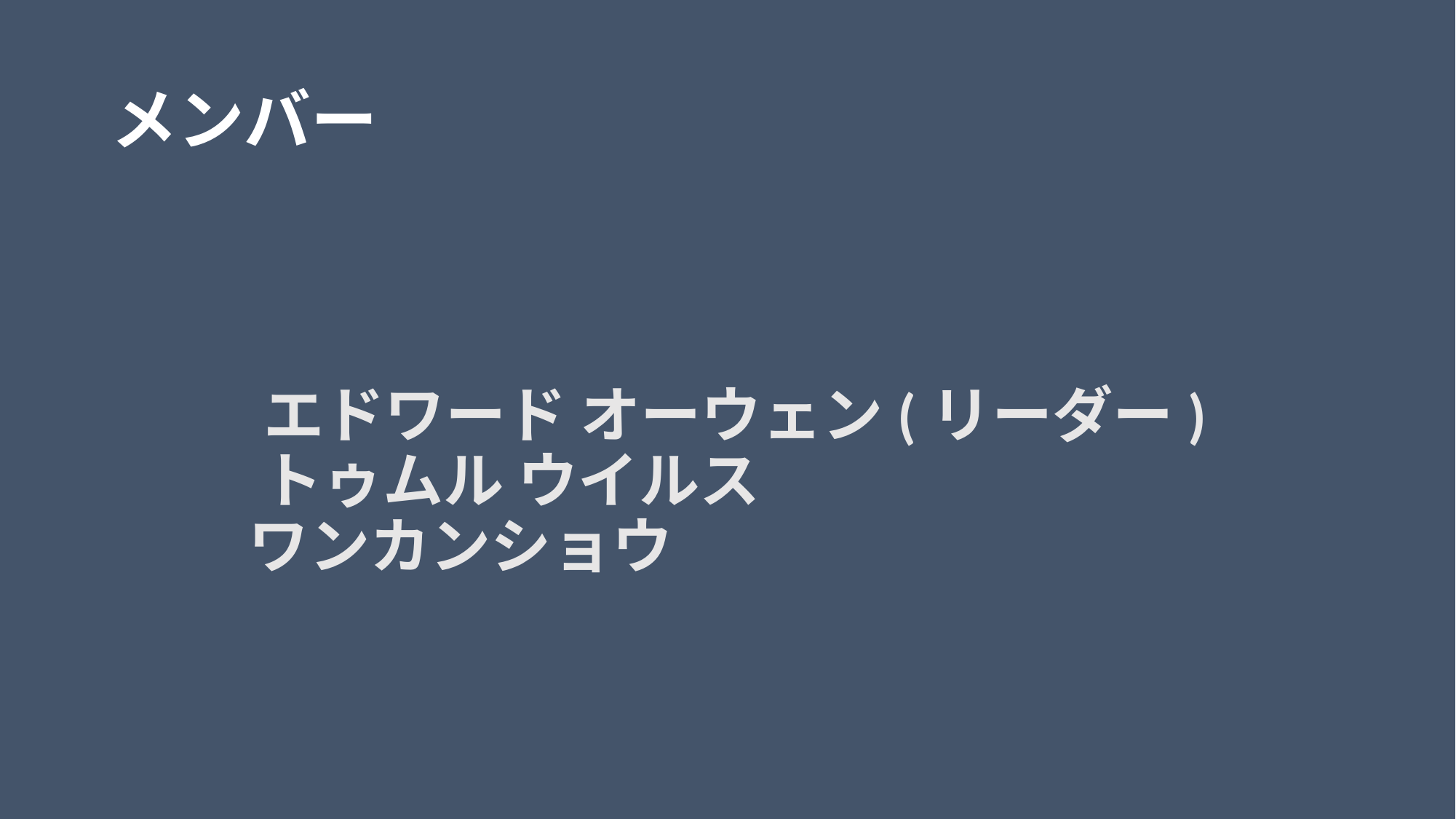

# メンバー

          エドワード オーウェン(リーダー)
          トゥムル ウイルス
          ワンカンショウ